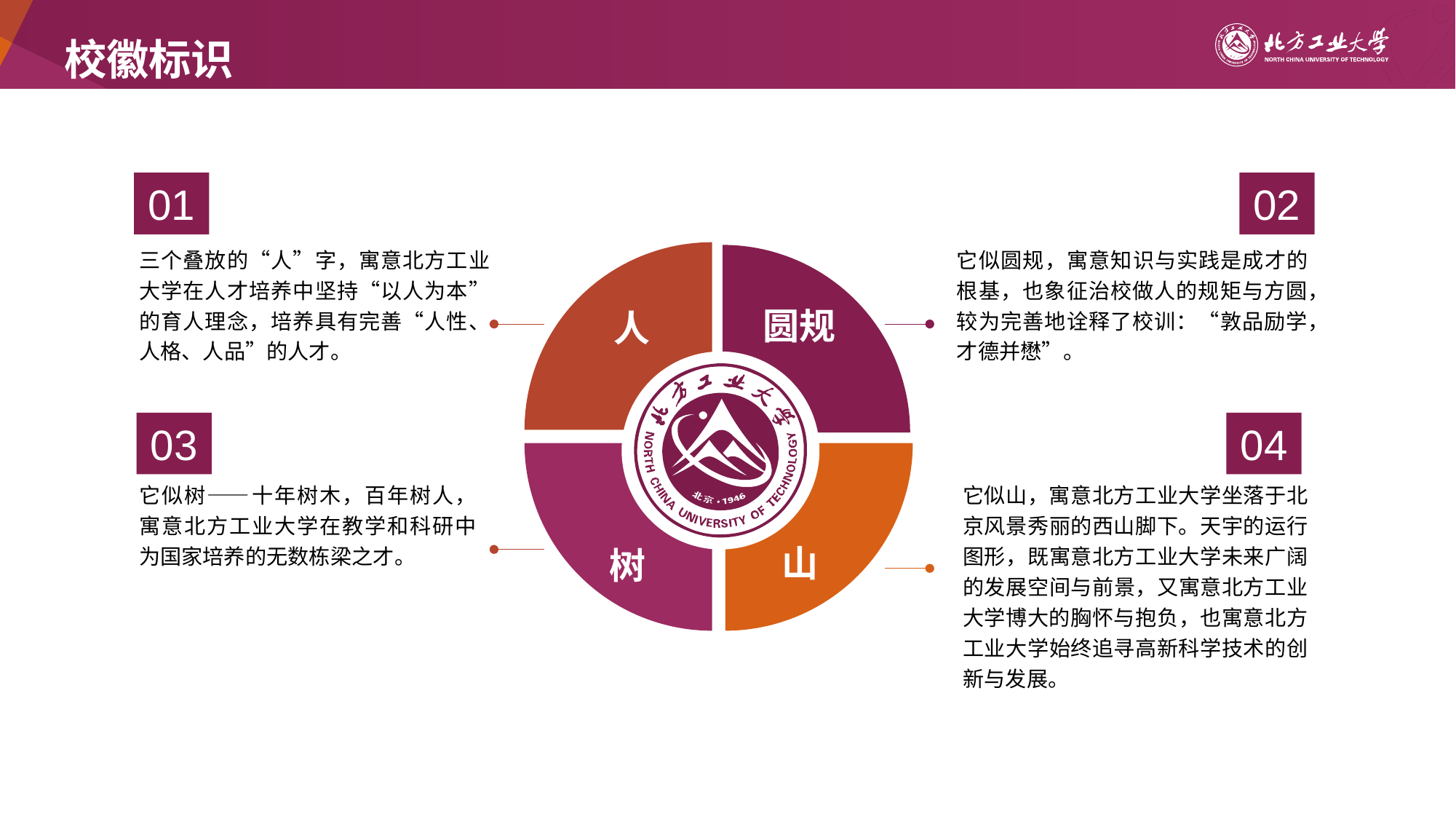

# 校徽标识

### Chart

| Category | 销售额 |
|---|---|
| 第一季度 | 5.0 |
| 第二季度 | 5.0 |
| 第三季度 | 5.0 |
| 第四季度 | 5.0 |
01
02
三个叠放的“人”字，寓意北方工业大学在人才培养中坚持“以人为本”的育人理念，培养具有完善“人性、人格、人品”的人才。
它似圆规，寓意知识与实践是成才的根基，也象征治校做人的规矩与方圆，较为完善地诠释了校训：“敦品励学，才德并懋”。
圆规
人

03
04
它似树——十年树木，百年树人，寓意北方工业大学在教学和科研中为国家培养的无数栋梁之才。
它似山，寓意北方工业大学坐落于北京风景秀丽的西山脚下。天宇的运行图形，既寓意北方工业大学未来广阔的发展空间与前景，又寓意北方工业大学博大的胸怀与抱负，也寓意北方工业大学始终追寻高新科学技术的创新与发展。
山
树